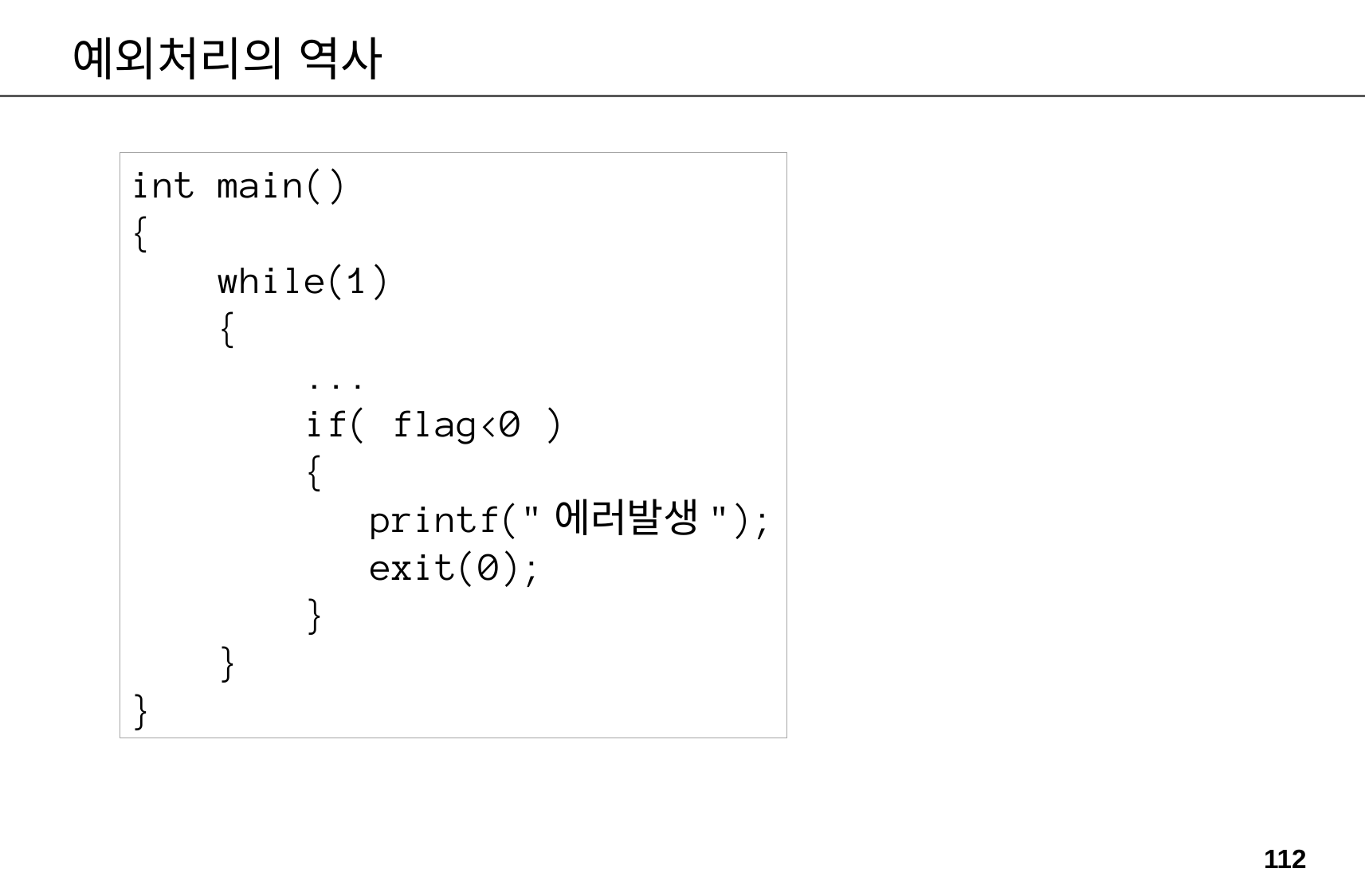

예외처리의 역사
int main()
{
    while(1)
    {
        ...
        if( flag<0 )
        {
           printf("에러발생");
           exit(0);
        }
    }
}